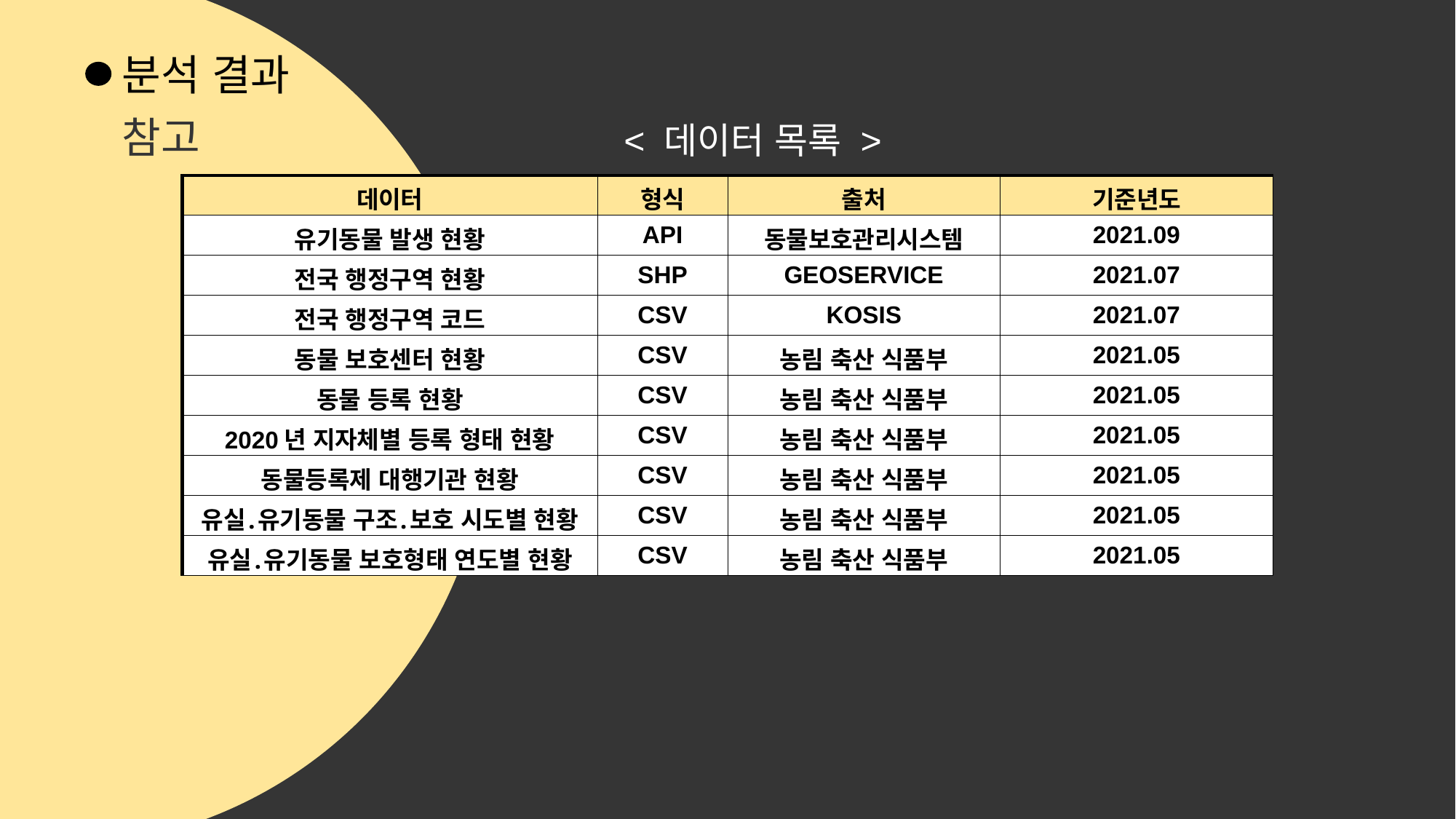

분석 결과

참고
< 데이터 목록 >
| 데이터 | 형식 | 출처 | 기준년도 |
| --- | --- | --- | --- |
| 유기동물 발생 현황 | API | 동물보호관리시스템 | 2021.09 |
| 전국 행정구역 현황 | SHP | GEOSERVICE | 2021.07 |
| 전국 행정구역 코드 | CSV | KOSIS | 2021.07 |
| 동물 보호센터 현황 | CSV | 농림 축산 식품부 | 2021.05 |
| 동물 등록 현황 | CSV | 농림 축산 식품부 | 2021.05 |
| 2020년 지자체별 등록 형태 현황 | CSV | 농림 축산 식품부 | 2021.05 |
| 동물등록제 대행기관 현황 | CSV | 농림 축산 식품부 | 2021.05 |
| 유실․유기동물 구조․보호 시도별 현황 | CSV | 농림 축산 식품부 | 2021.05 |
| 유실․유기동물 보호형태 연도별 현황 | CSV | 농림 축산 식품부 | 2021.05 |